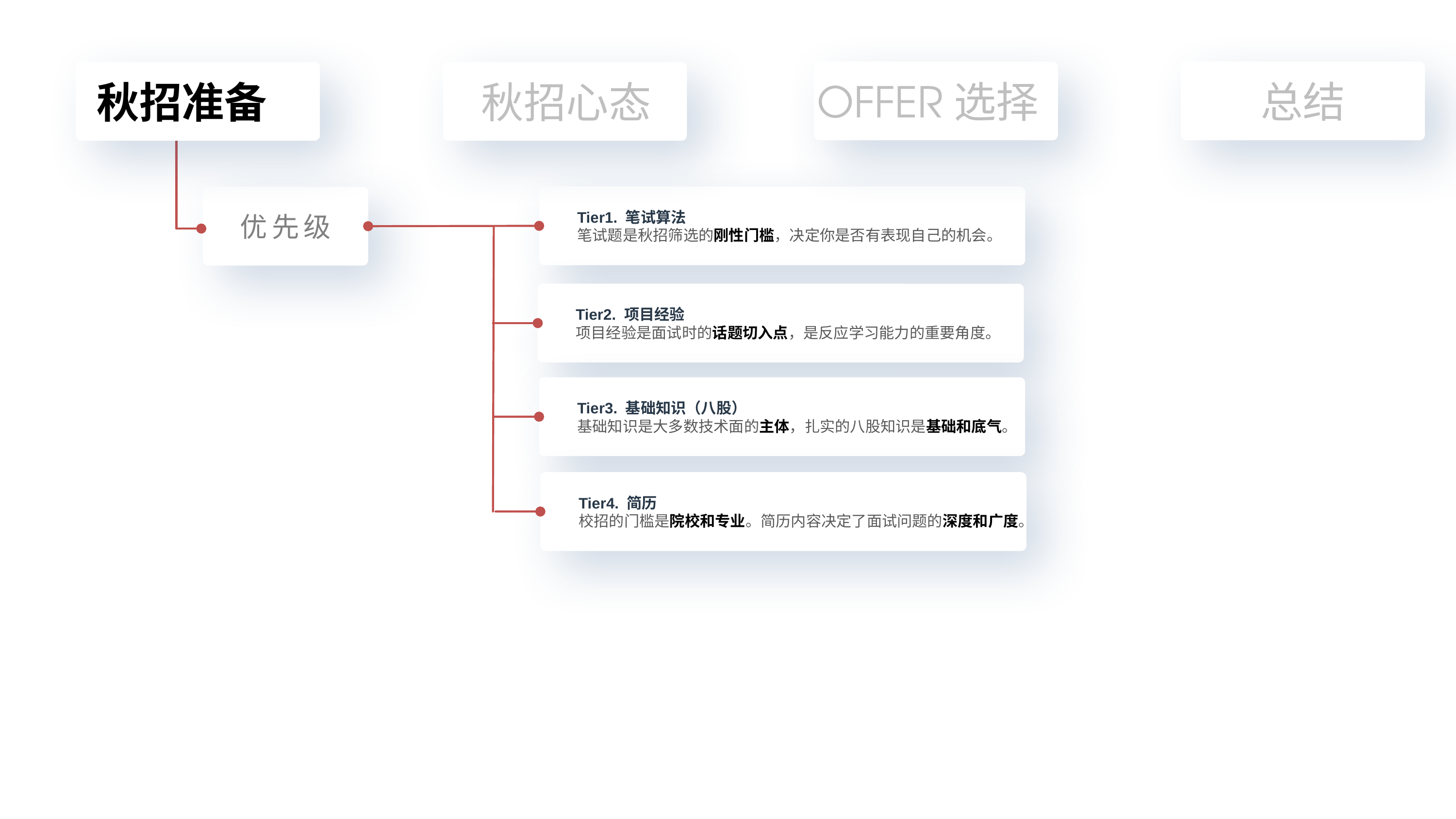

自我介绍

总结

OFFER选择

秋招准备

秋招心态

Tier1. 笔试算法
笔试题是秋招筛选的刚性门槛，决定你是否有表现自己的机会。

优先级

Tier2. 项目经验
项目经验是面试时的话题切入点，是反应学习能力的重要角度。

Tier3. 基础知识（八股）
基础知识是大多数技术面的主体，扎实的八股知识是基础和底气。

Tier4. 简历
校招的门槛是院校和专业。简历内容决定了面试问题的深度和广度。